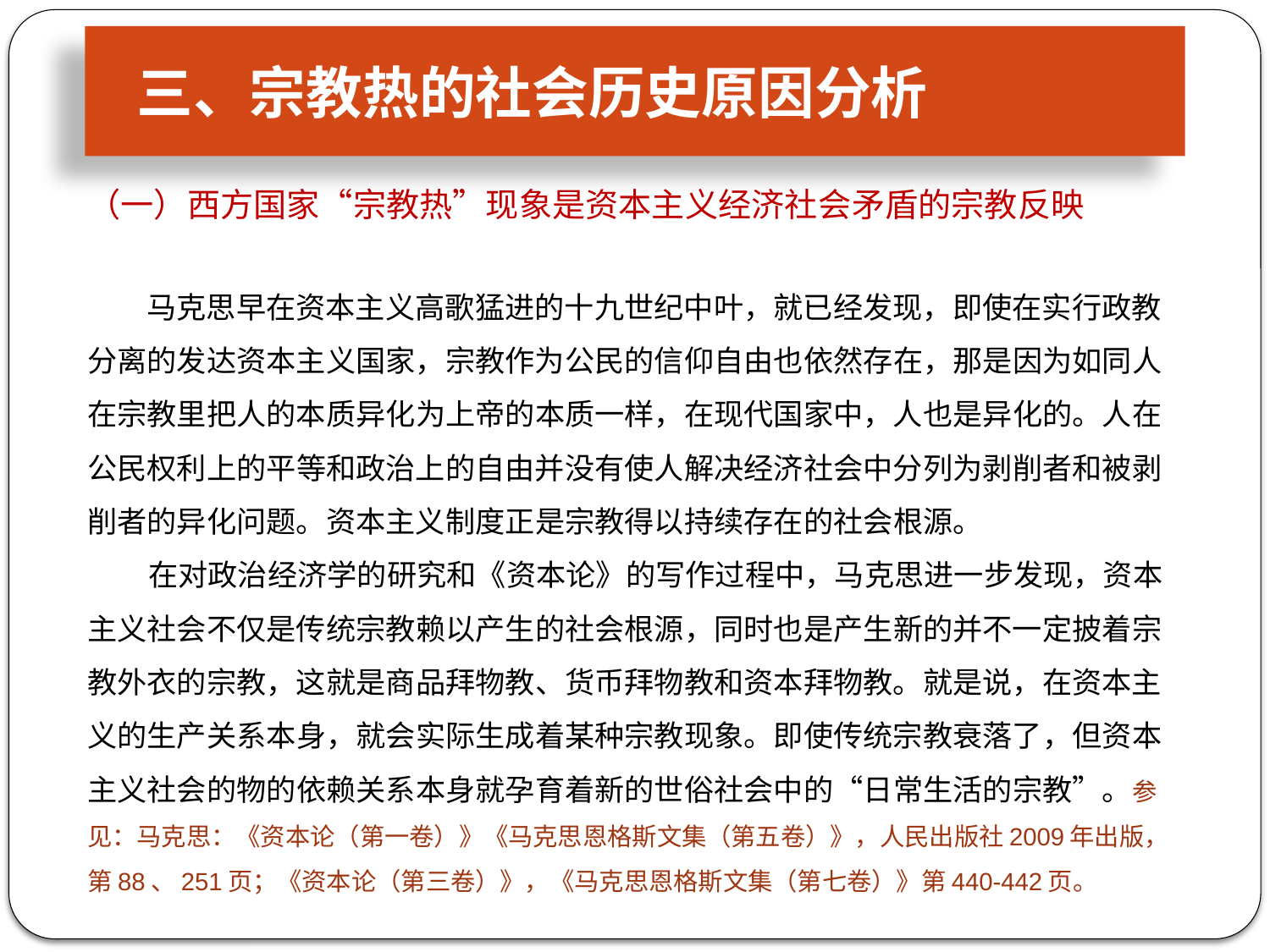

三、宗教热的社会历史原因分析
（一）西方国家“宗教热”现象是资本主义经济社会矛盾的宗教反映

         马克思早在资本主义高歌猛进的十九世纪中叶，就已经发现，即使在实行政教分离的发达资本主义国家，宗教作为公民的信仰自由也依然存在，那是因为如同人在宗教里把人的本质异化为上帝的本质一样，在现代国家中，人也是异化的。人在公民权利上的平等和政治上的自由并没有使人解决经济社会中分列为剥削者和被剥削者的异化问题。资本主义制度正是宗教得以持续存在的社会根源。
        在对政治经济学的研究和《资本论》的写作过程中，马克思进一步发现，资本主义社会不仅是传统宗教赖以产生的社会根源，同时也是产生新的并不一定披着宗教外衣的宗教，这就是商品拜物教、货币拜物教和资本拜物教。就是说，在资本主义的生产关系本身，就会实际生成着某种宗教现象。即使传统宗教衰落了，但资本主义社会的物的依赖关系本身就孕育着新的世俗社会中的“日常生活的宗教”。参见：马克思：《资本论（第一卷）》《马克思恩格斯文集（第五卷）》，人民出版社2009年出版，第88、251页；《资本论（第三卷）》，《马克思恩格斯文集（第七卷）》第440-442页。